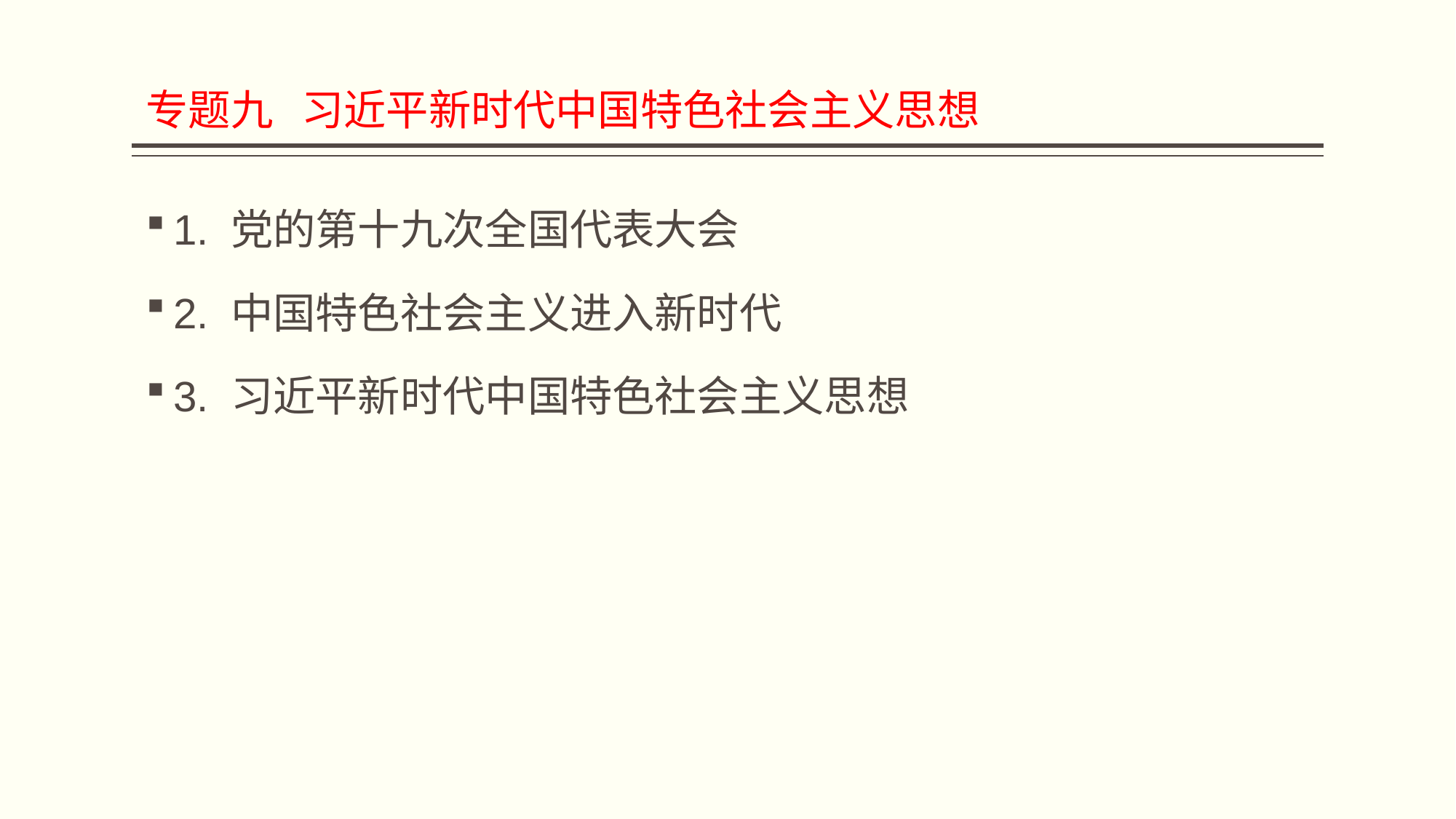

# 专题九   习近平新时代中国特色社会主义思想
1. 党的第十九次全国代表大会
2. 中国特色社会主义进入新时代
3. 习近平新时代中国特色社会主义思想